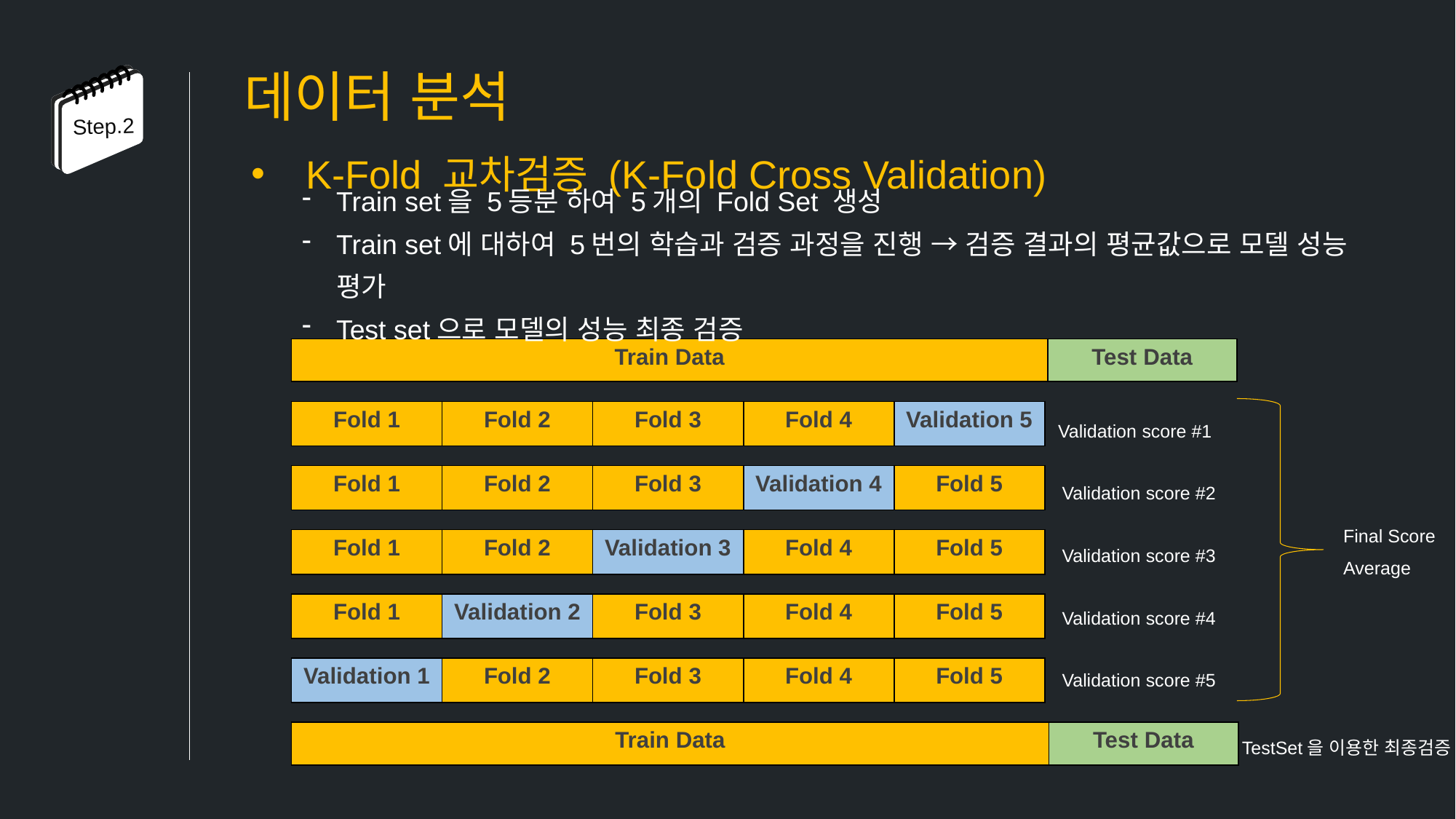

데이터 분석

Step.2
K-Fold 교차검증 (K-Fold Cross Validation)
Train set을 5등분 하여 5개의 Fold Set 생성
Train set에 대하여 5번의 학습과 검증 과정을 진행 → 검증 결과의 평균값으로 모델 성능 평가
Test set으로 모델의 성능 최종 검증
| Train Data | Test Data |
| --- | --- |
Validation score #1

| Fold 1 | Fold 2 | Fold 3 | Fold 4 | Validation 5 |
| --- | --- | --- | --- | --- |
Validation score #2
| Fold 1 | Fold 2 | Fold 3 | Validation 4 | Fold 5 |
| --- | --- | --- | --- | --- |
Final Score
Average
Validation score #3
| Fold 1 | Fold 2 | Validation 3 | Fold 4 | Fold 5 |
| --- | --- | --- | --- | --- |
Validation score #4
| Fold 1 | Validation 2 | Fold 3 | Fold 4 | Fold 5 |
| --- | --- | --- | --- | --- |
Validation score #5
| Validation 1 | Fold 2 | Fold 3 | Fold 4 | Fold 5 |
| --- | --- | --- | --- | --- |
TestSet을 이용한 최종검증
| Train Data | Test Data |
| --- | --- |